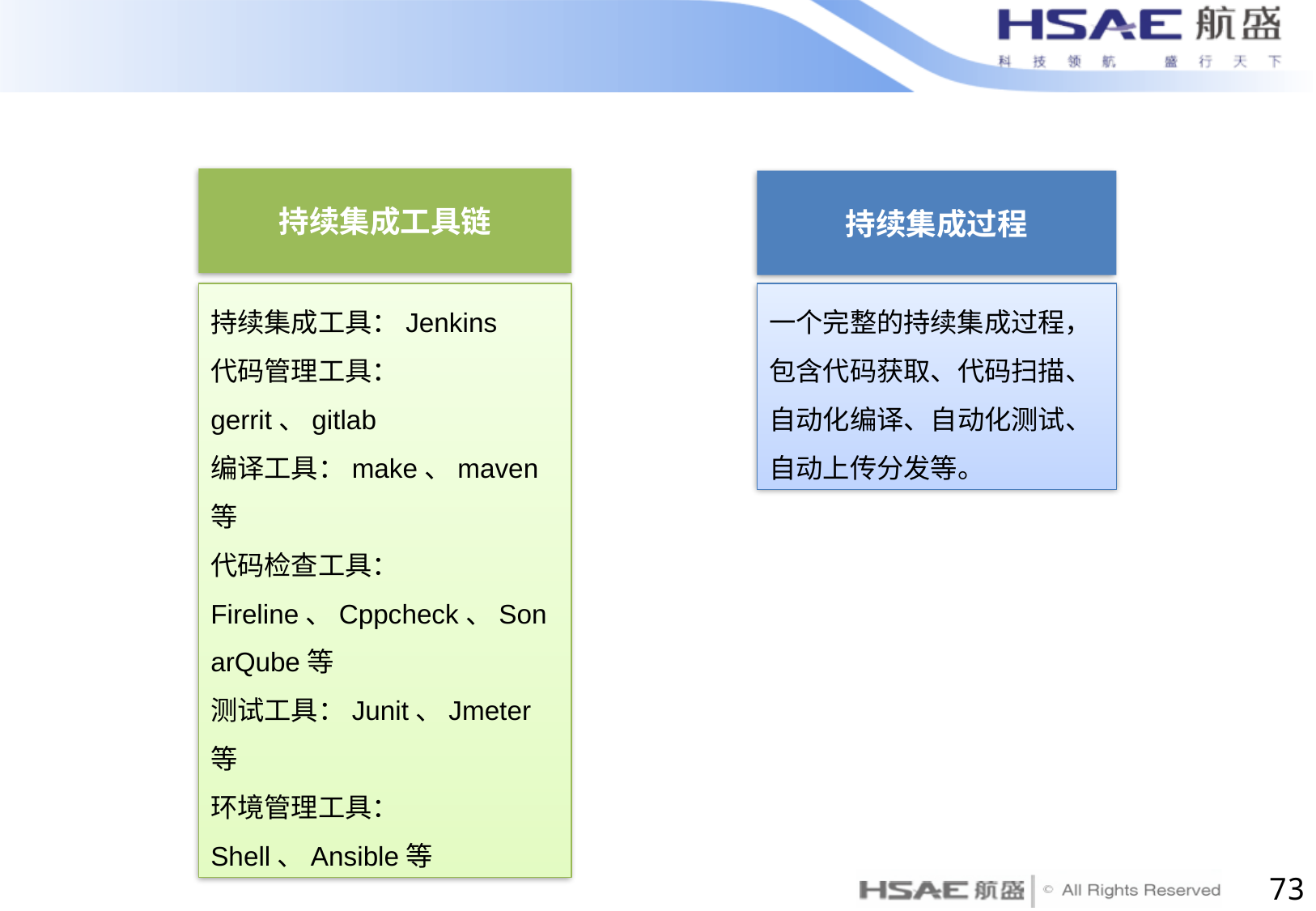

持续集成工具链
持续集成过程
持续集成工具：Jenkins
代码管理工具：gerrit、gitlab
编译工具：make、maven等
代码检查工具：Fireline、Cppcheck、SonarQube等
测试工具：Junit、Jmeter等
环境管理工具：Shell、Ansible等
一个完整的持续集成过程，包含代码获取、代码扫描、自动化编译、自动化测试、自动上传分发等。